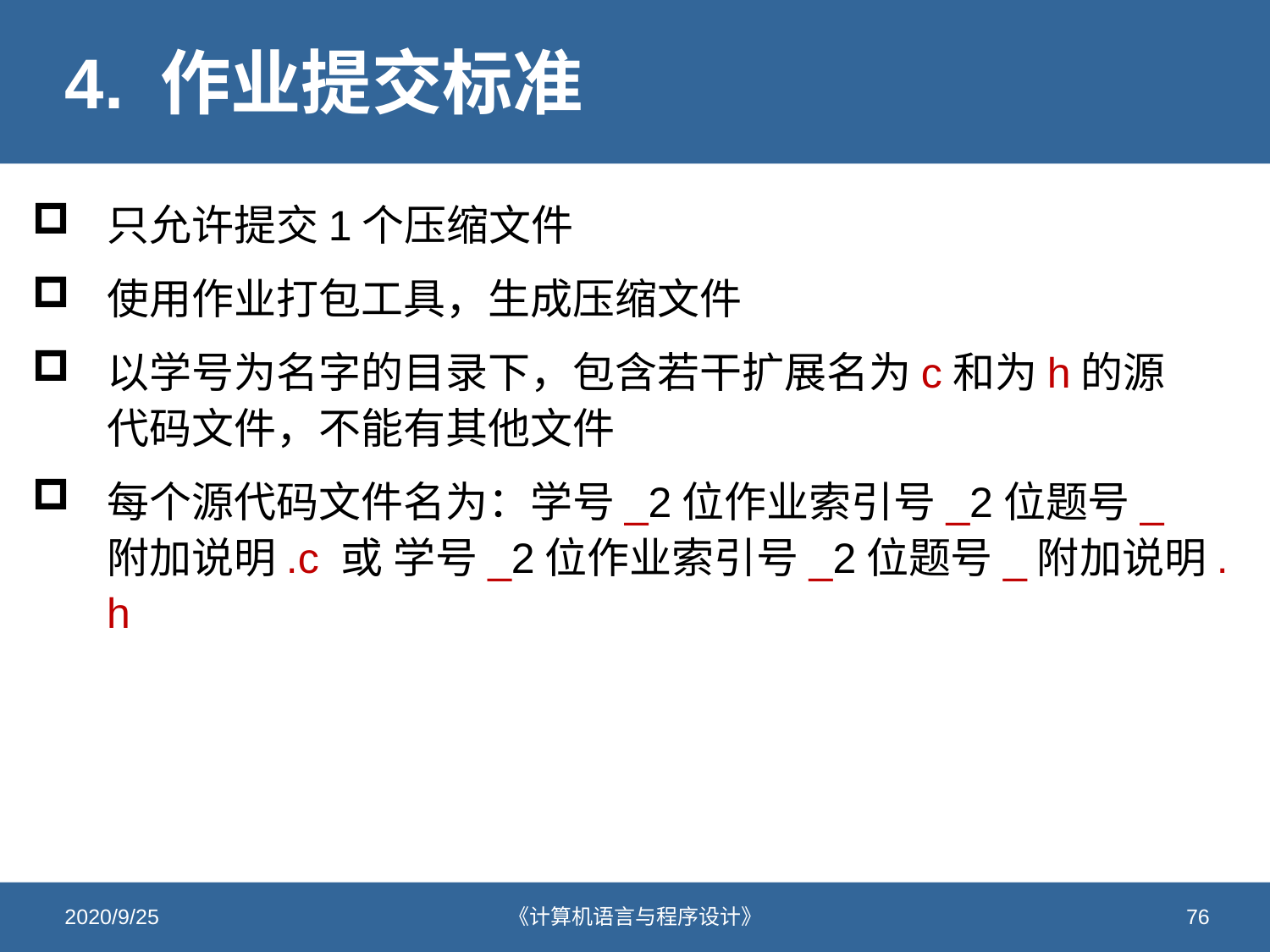

# 4. 作业提交标准
只允许提交1个压缩文件
使用作业打包工具，生成压缩文件
以学号为名字的目录下，包含若干扩展名为c和为h的源代码文件，不能有其他文件
每个源代码文件名为：学号_2位作业索引号_2位题号_附加说明.c 或 学号_2位作业索引号_2位题号_附加说明.h
2020/9/25
《计算机语言与程序设计》
76